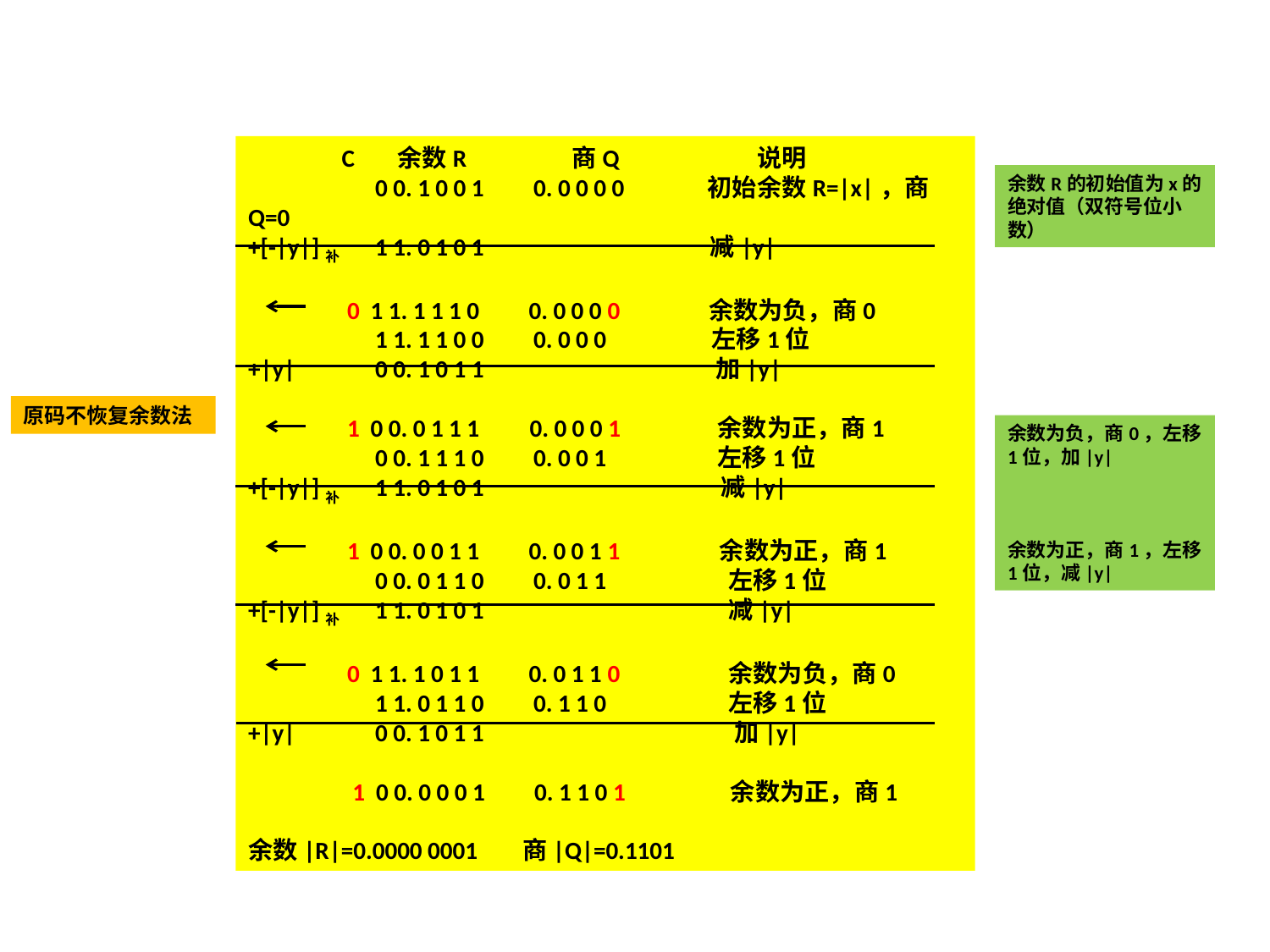

C	   余数R                  商Q                        说明
	0 0. 1 0 0 1         0. 0 0 0 0              初始余数R=|x|，商Q=0
+[-|y|]补	1 1. 0 1 0 1                                        减|y|

                  0  1 1. 1 1 1 0         0. 0 0 0 0               余数为负，商0
 	1 1. 1 1 0 0         0. 0 0 0                  左移1位
+|y|	0 0. 1 0 1 1                                         加|y|

                  1  0 0. 0 1 1 1 	     0. 0 0 0 1	               余数为正，商1
	0 0. 1 1 1 0         0. 0 0 1                   左移1位
+[-|y|]补	1 1. 0 1 0 1                                          减|y|

                  1  0 0. 0 0 1 1         0. 0 0 1 1                 余数为正，商1
	0 0. 0 1 1 0         0. 0 1 1                     左移1位
+[-|y|]补	1 1. 0 1 0 1		                 减|y|

                  0  1 1. 1 0 1 1         0. 0 1 1 0	                 余数为负，商0
	1 1. 0 1 1 0         0. 1 1 0                     左移1位
+|y|	0 0. 1 0 1 1		                  加|y|

                   1  0 0. 0 0 0 1         0. 1 1 0 1                  余数为正，商1

余数|R|=0.0000 0001       商|Q|=0.1101
余数R的初始值为x的绝对值（双符号位小数）
原码不恢复余数法
余数为负，商0，左移1位，加|y|

余数为正，商1，左移1位，减|y|